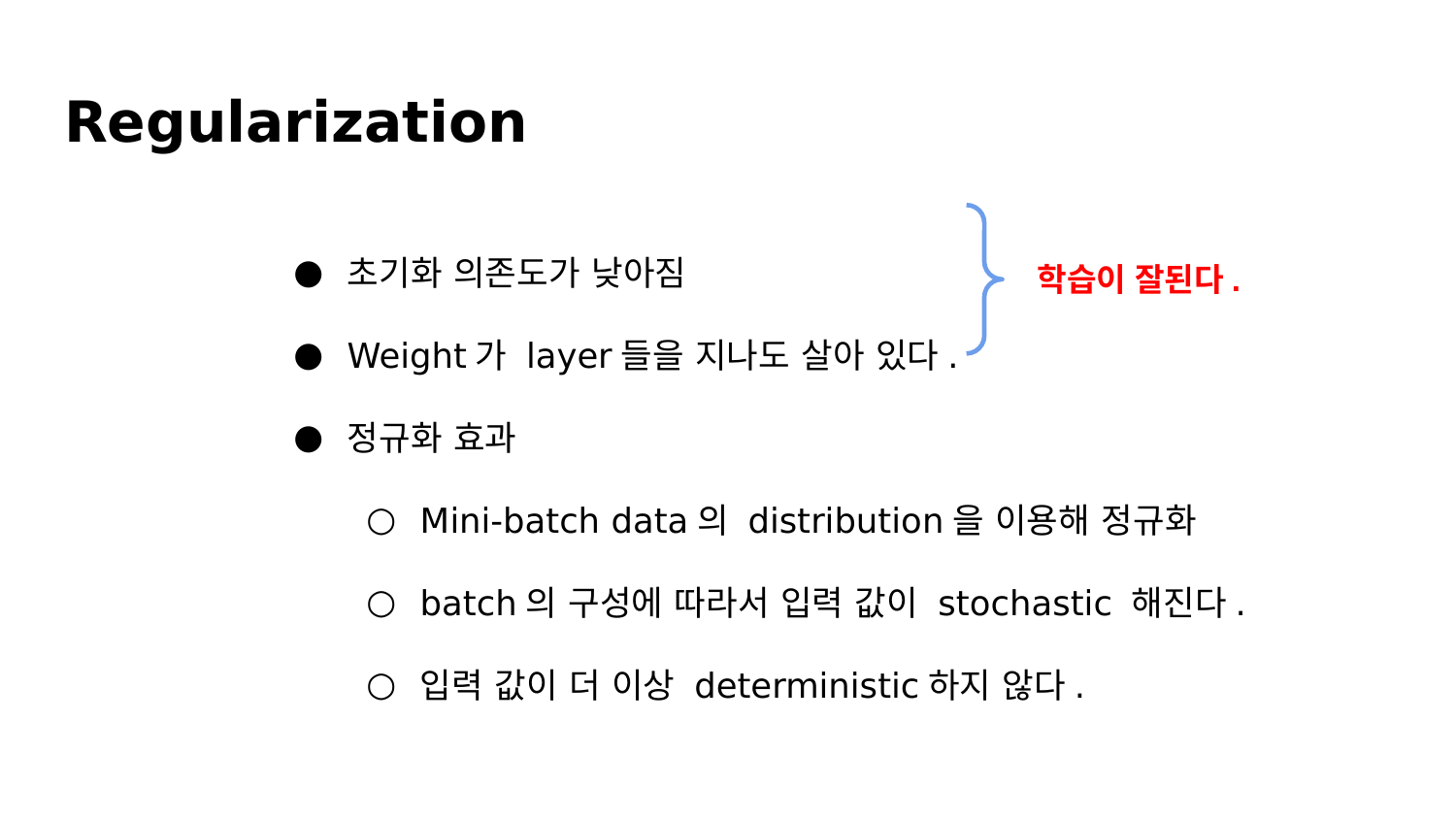

# Regularization
초기화 의존도가 낮아짐
Weight가 layer들을 지나도 살아 있다.
정규화 효과
Mini-batch data의 distribution을 이용해 정규화
batch의 구성에 따라서 입력 값이 stochastic 해진다.
입력 값이 더 이상 deterministic하지 않다.

학습이 잘된다.